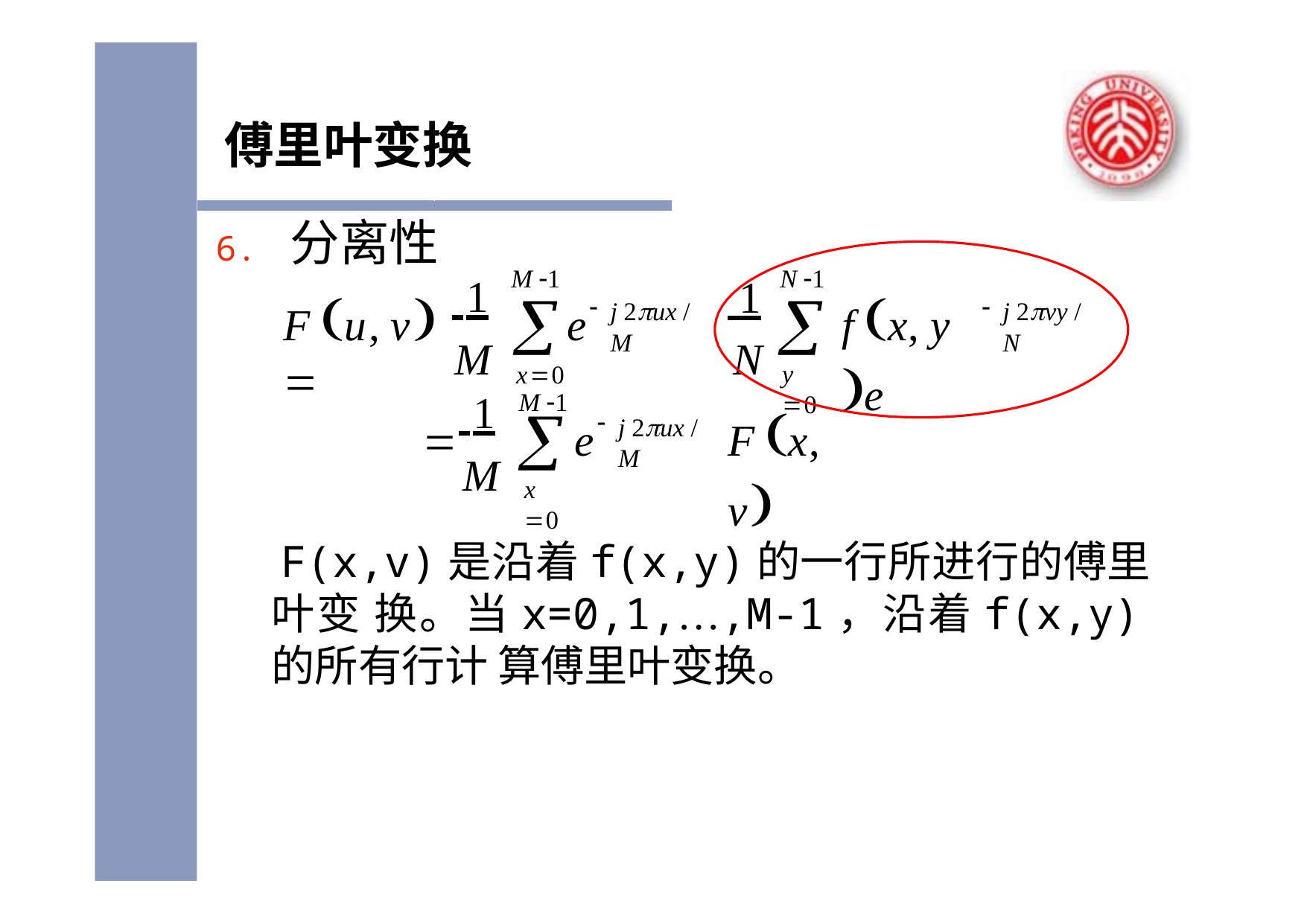

傅里叶变换
6. 分离性
 1

 1
N
M −1
∑
N −1
∑
F (u, v) =
f (x, y )e
j 2πux / M
j 2πvy / N
e
M
y =0
x=0 M −1
∑
 1
M
F (x, v)
j 2πux / M
=
e
x =0
F(x,v)是沿着f(x,y)的一行所进行的傅里叶变 换。当x=0,1,…,M-1，沿着f(x,y)的所有行计 算傅里叶变换。